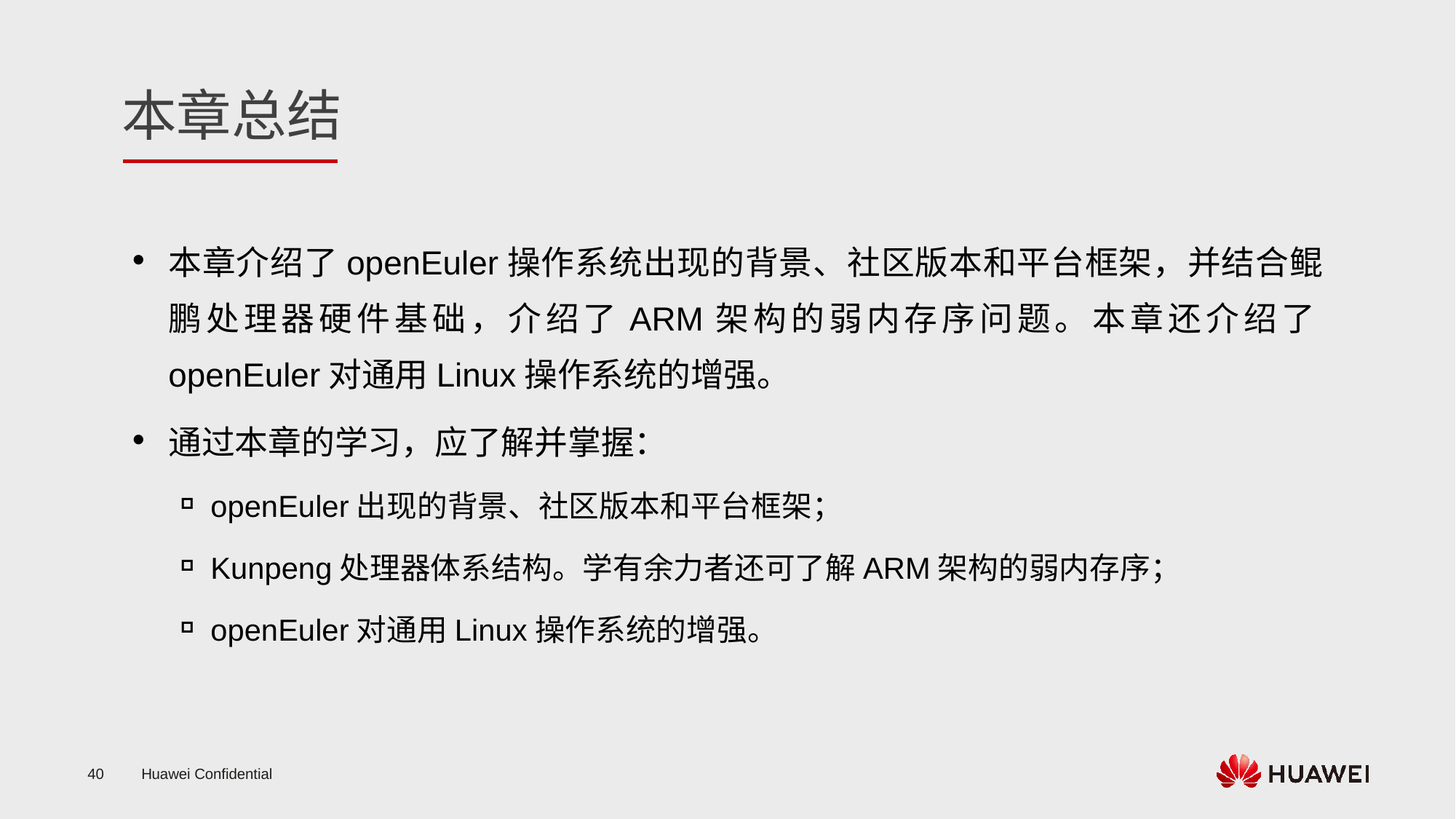

本章介绍了openEuler操作系统出现的背景、社区版本和平台框架，并结合鲲鹏处理器硬件基础，介绍了ARM架构的弱内存序问题。本章还介绍了openEuler对通用Linux操作系统的增强。
通过本章的学习，应了解并掌握：
openEuler出现的背景、社区版本和平台框架；
Kunpeng处理器体系结构。学有余力者还可了解ARM架构的弱内存序；
openEuler对通用Linux操作系统的增强。